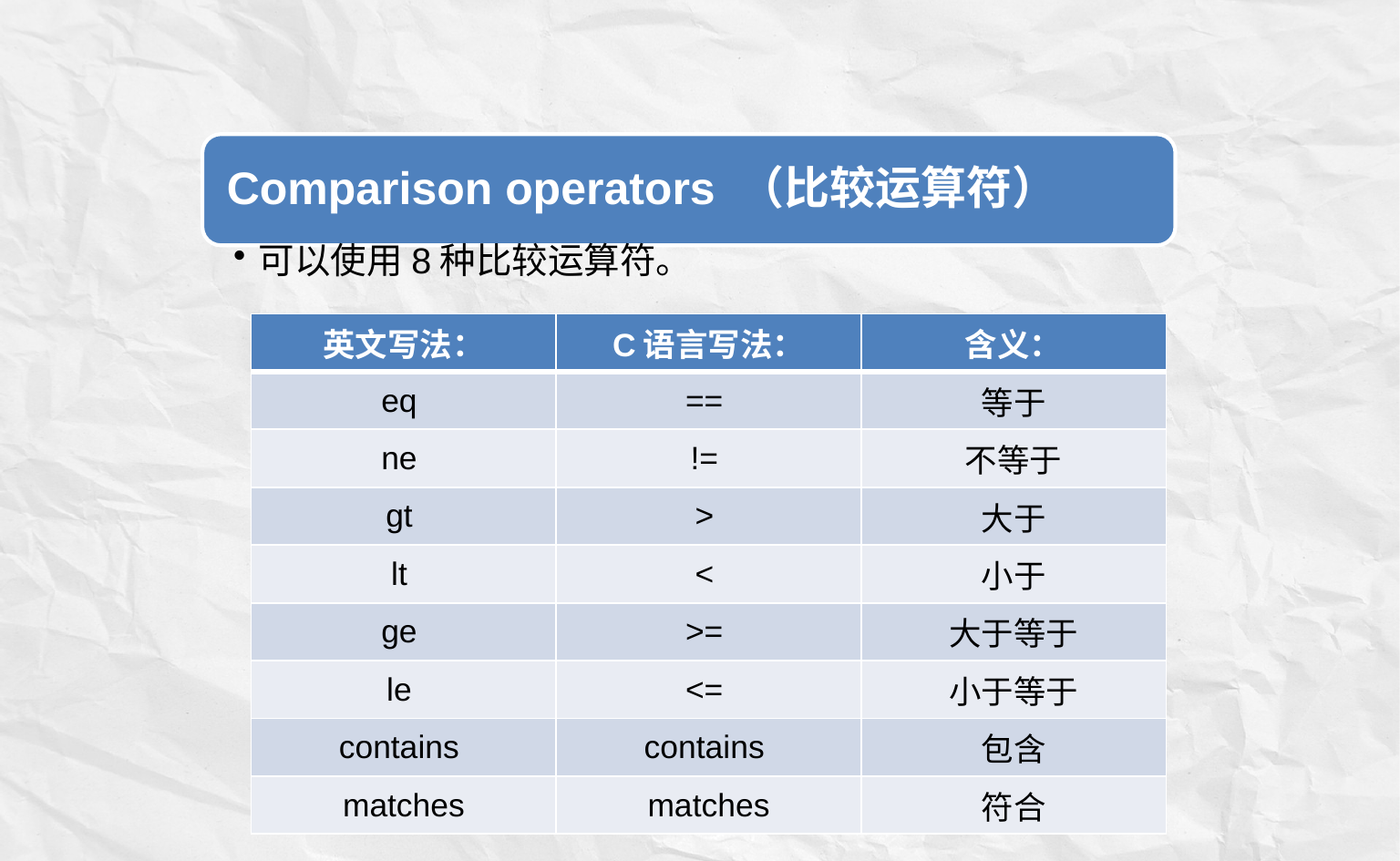

Comparison operators （比较运算符）
可以使用8种比较运算符。
| 英文写法： | C语言写法： | 含义： |
| --- | --- | --- |
| eq | == | 等于 |
| ne | != | 不等于 |
| gt | > | 大于 |
| lt | < | 小于 |
| ge | >= | 大于等于 |
| le | <= | 小于等于 |
| contains | contains | 包含 |
| matches | matches | 符合 |